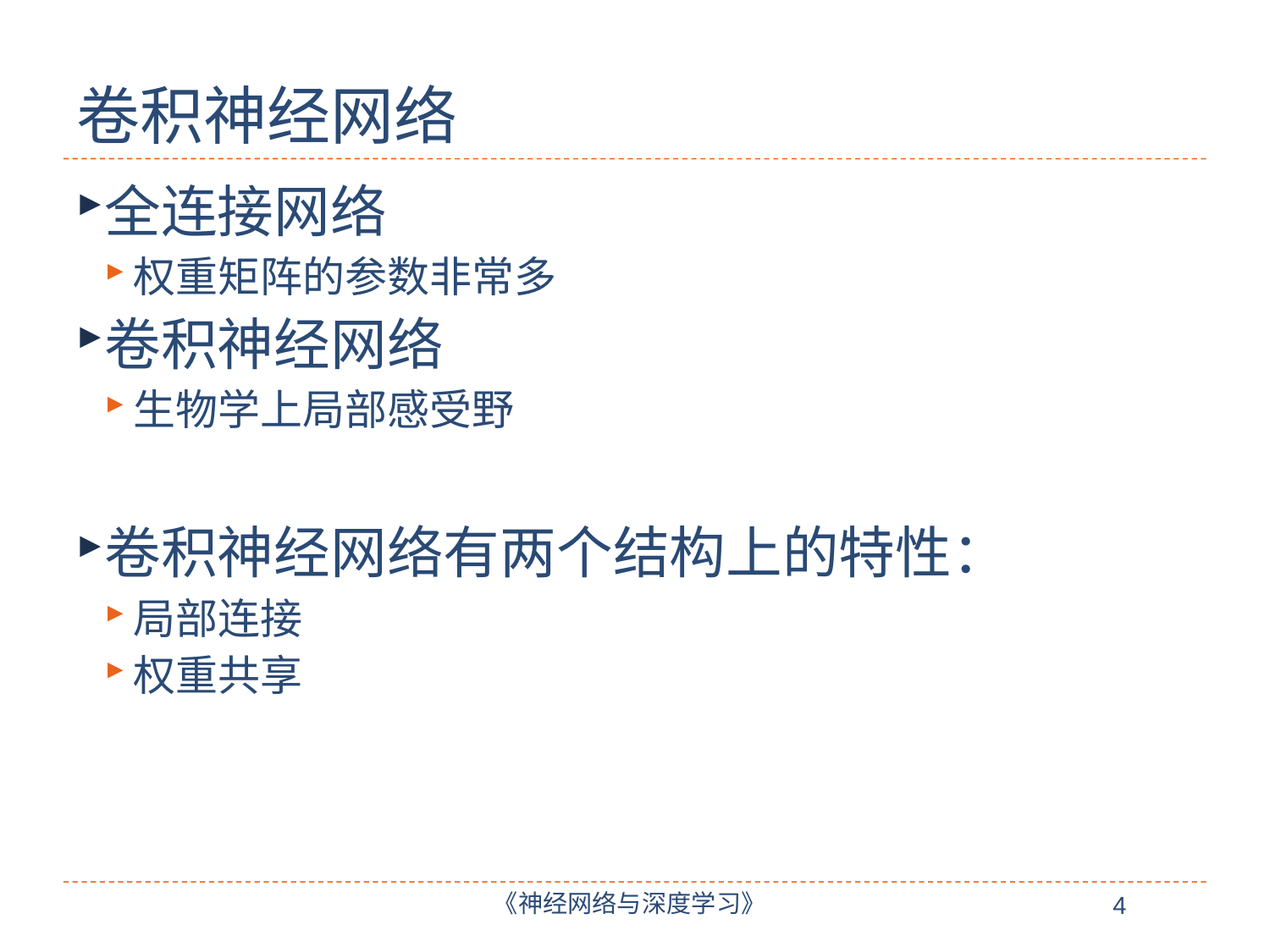

# 卷积神经网络
全连接网络
权重矩阵的参数非常多
卷积神经网络
生物学上局部感受野

卷积神经网络有两个结构上的特性：
局部连接
权重共享